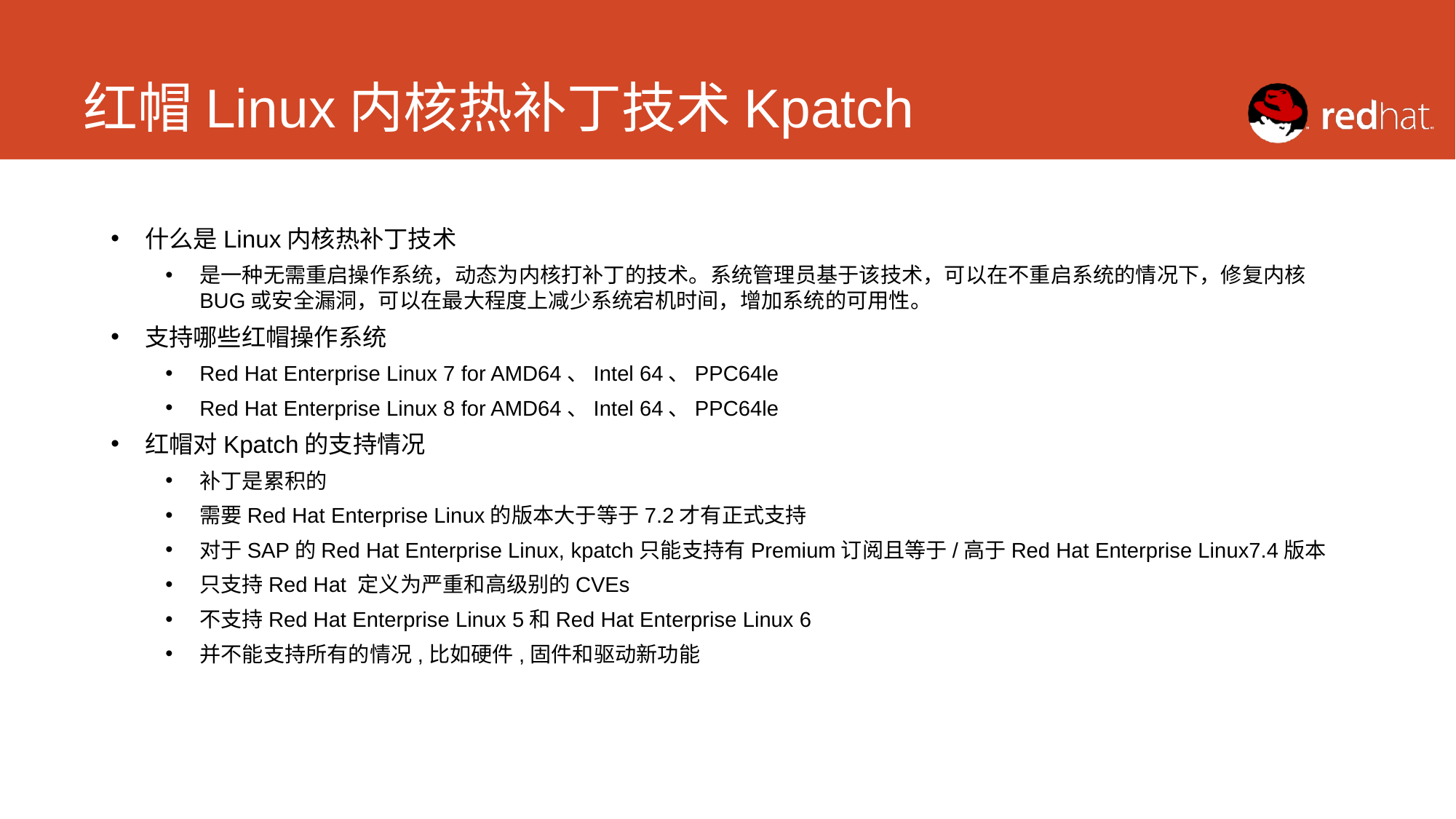

# 红帽Linux内核热补丁技术Kpatch
什么是Linux内核热补丁技术
是一种无需重启操作系统，动态为内核打补丁的技术。系统管理员基于该技术，可以在不重启系统的情况下，修复内核BUG或安全漏洞，可以在最大程度上减少系统宕机时间，增加系统的可用性。
支持哪些红帽操作系统
Red Hat Enterprise Linux 7 for AMD64、Intel 64、PPC64le
Red Hat Enterprise Linux 8 for AMD64、Intel 64、PPC64le
红帽对Kpatch的支持情况
补丁是累积的
需要Red Hat Enterprise Linux的版本大于等于7.2才有正式支持
对于SAP的Red Hat Enterprise Linux, kpatch只能支持有Premium订阅且等于/高于Red Hat Enterprise Linux7.4版本
只支持Red Hat 定义为严重和高级别的CVEs
不支持Red Hat Enterprise Linux 5和Red Hat Enterprise Linux 6
并不能支持所有的情况,比如硬件,固件和驱动新功能